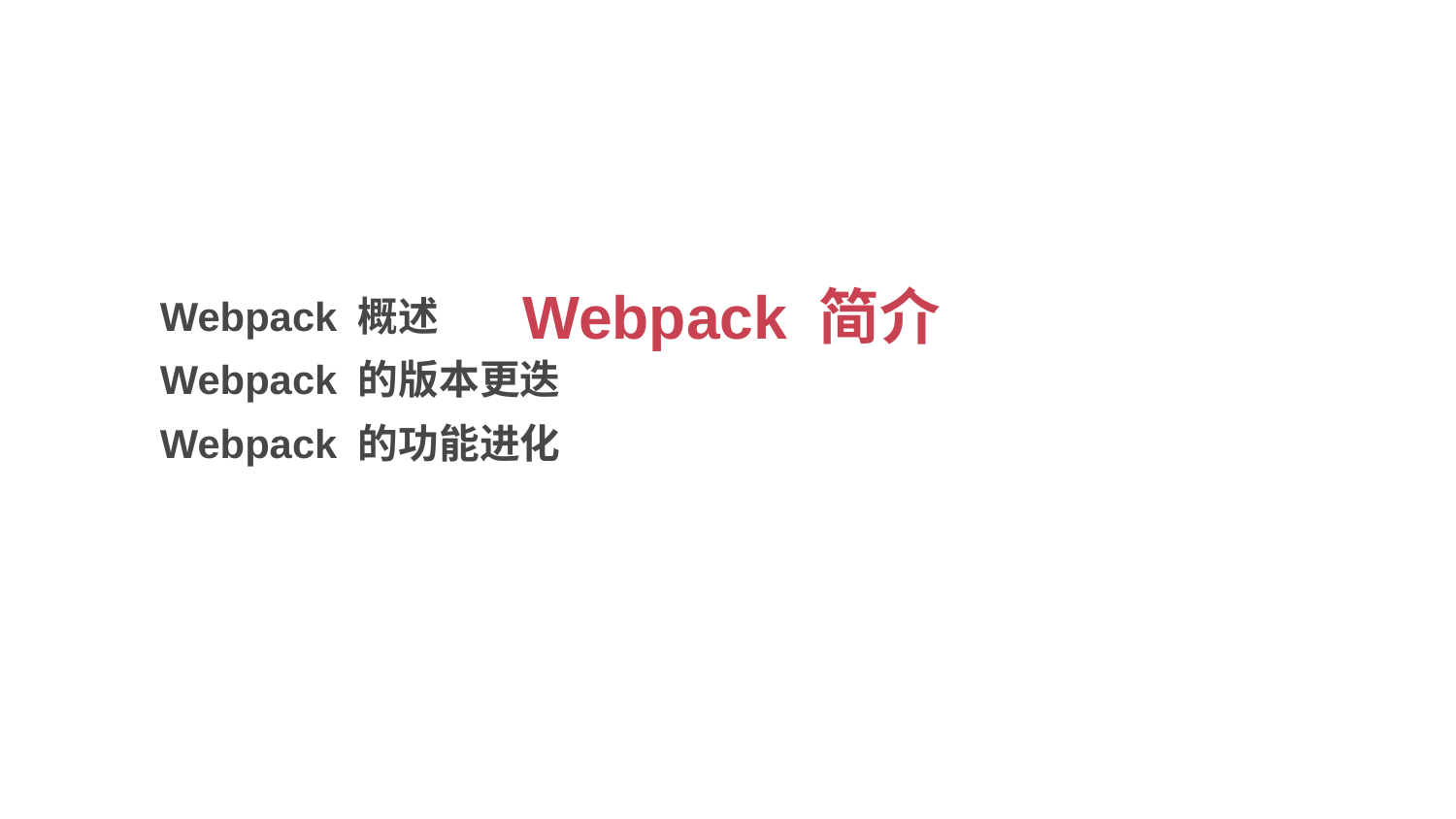

# Webpack 简介
Webpack 概述
Webpack 的版本更迭
Webpack 的功能进化